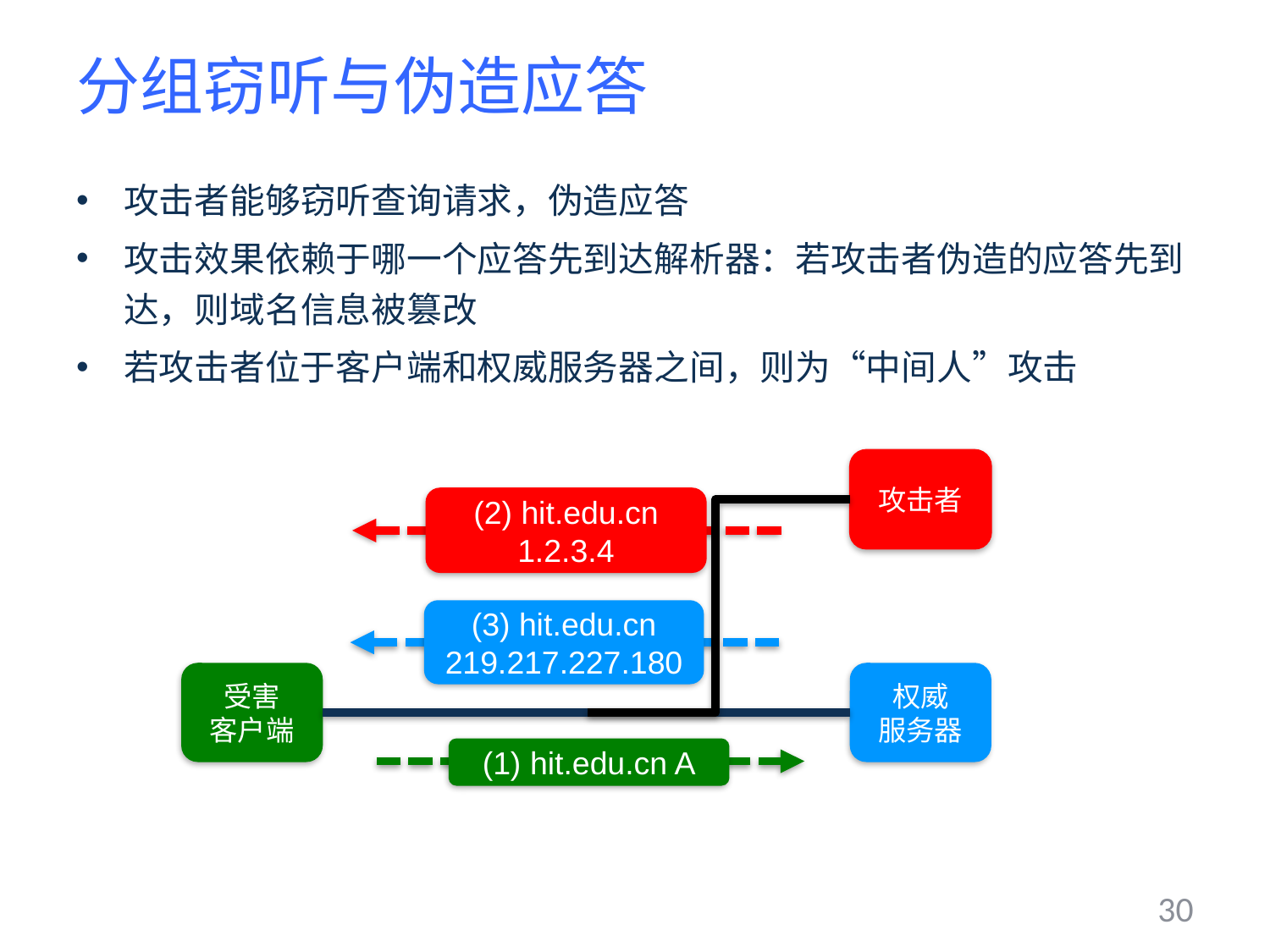

# 分组窃听与伪造应答
攻击者能够窃听查询请求，伪造应答
攻击效果依赖于哪一个应答先到达解析器：若攻击者伪造的应答先到达，则域名信息被篡改
若攻击者位于客户端和权威服务器之间，则为“中间人”攻击
攻击者
(2) hit.edu.cn
1.2.3.4
(3) hit.edu.cn
219.217.227.180
受害
客户端
权威
服务器
(1) hit.edu.cn A
30